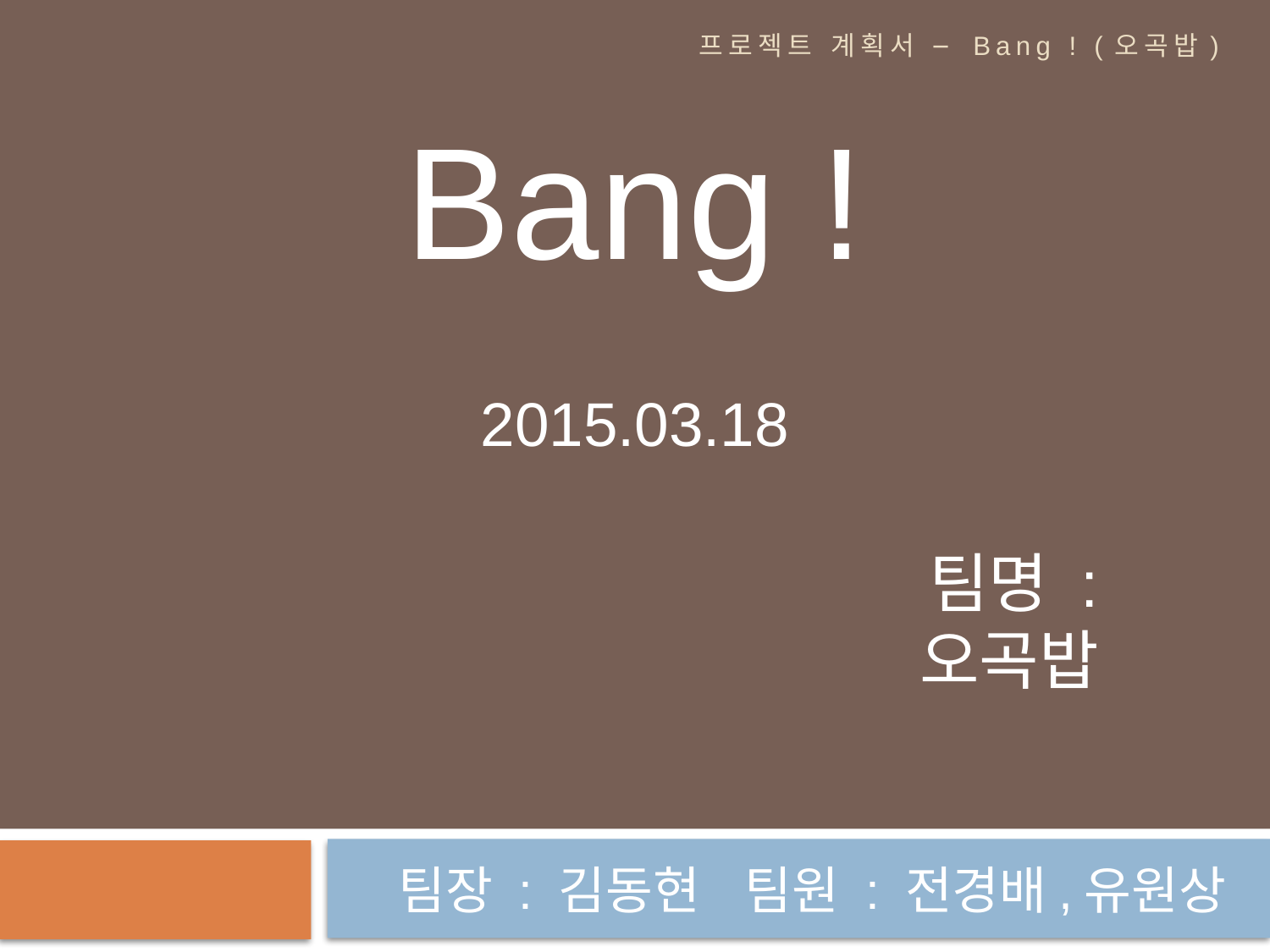

프로젝트 계획서 – Bang ! (오곡밥)
Bang !
2015.03.18
팀명 : 오곡밥
팀장 : 김동현		팀원 : 전경배,유원상